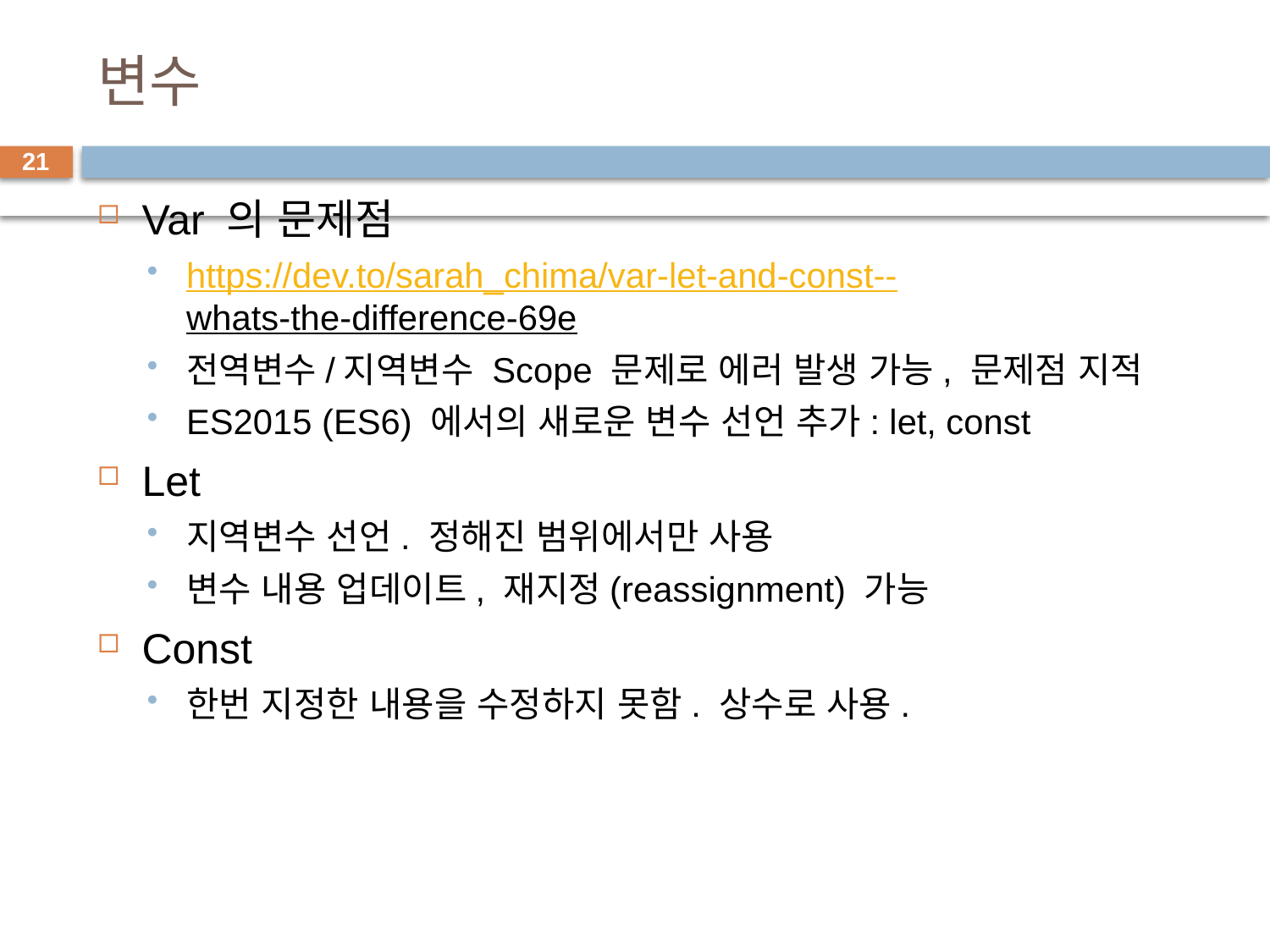

# 변수
21
Var 의 문제점
https://dev.to/sarah_chima/var-let-and-const--whats-the-difference-69e
전역변수/지역변수 Scope 문제로 에러 발생 가능, 문제점 지적
ES2015 (ES6) 에서의 새로운 변수 선언 추가: let, const
Let
지역변수 선언. 정해진 범위에서만 사용
변수 내용 업데이트, 재지정(reassignment) 가능
Const
한번 지정한 내용을 수정하지 못함. 상수로 사용.